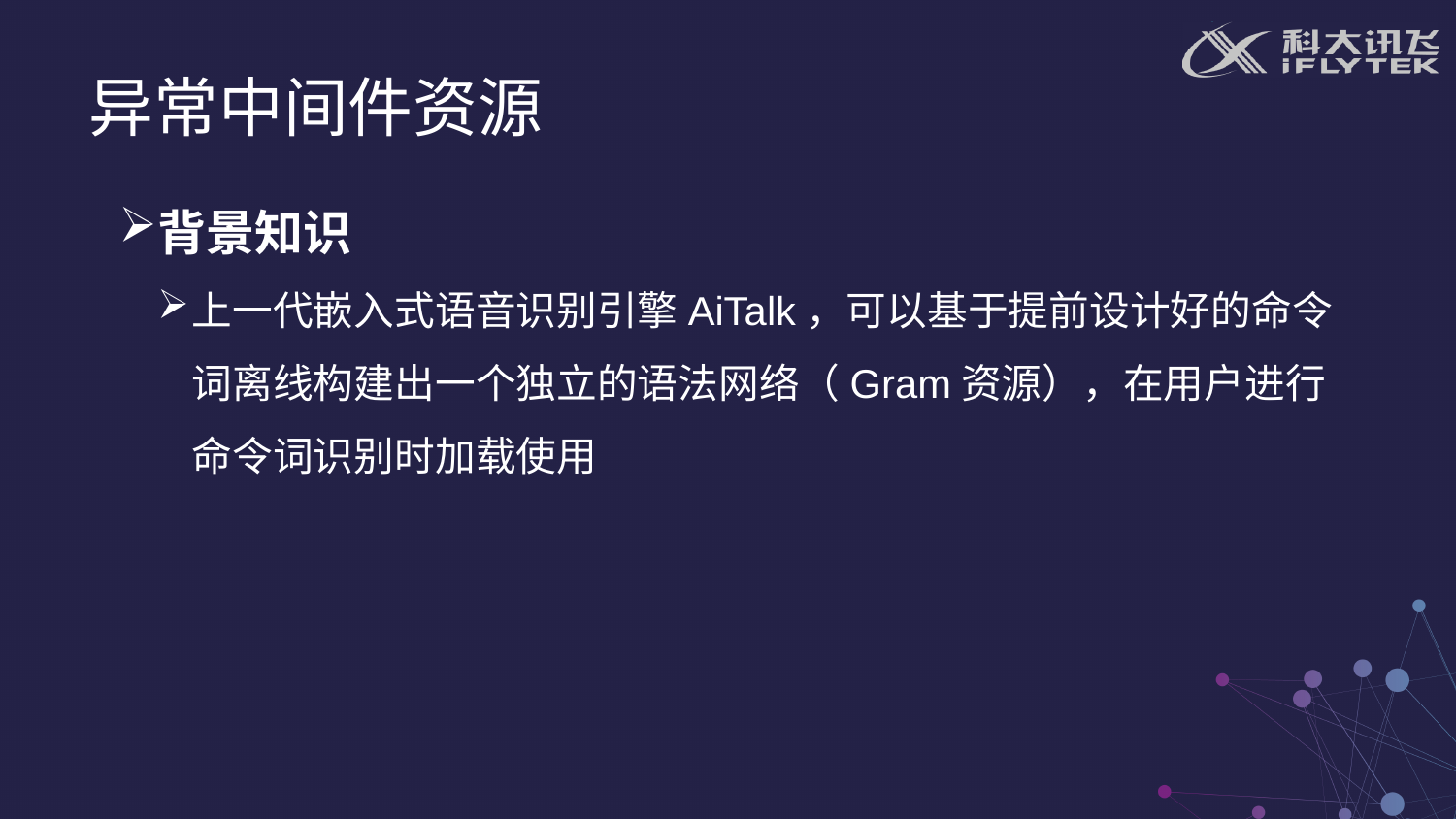

异常中间件资源
背景知识
上一代嵌入式语音识别引擎AiTalk，可以基于提前设计好的命令词离线构建出一个独立的语法网络（Gram资源），在用户进行命令词识别时加载使用